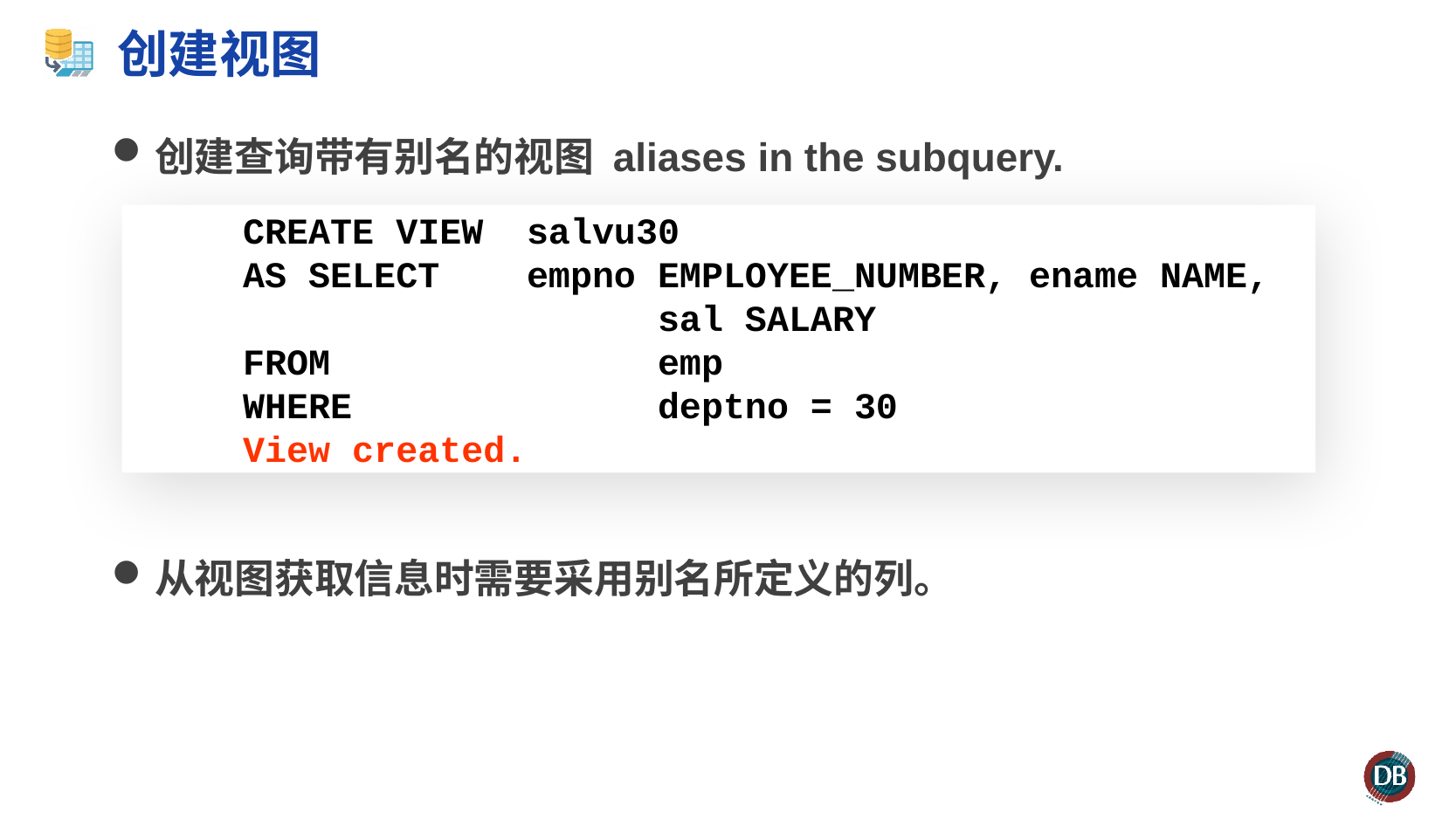

# 创建视图
创建查询带有别名的视图 aliases in the subquery.

从视图获取信息时需要采用别名所定义的列。
     CREATE VIEW 	salvu30
     AS SELECT	empno EMPLOYEE_NUMBER, ename NAME,
  				sal SALARY
     FROM				emp
     WHERE				deptno = 30
     View created.